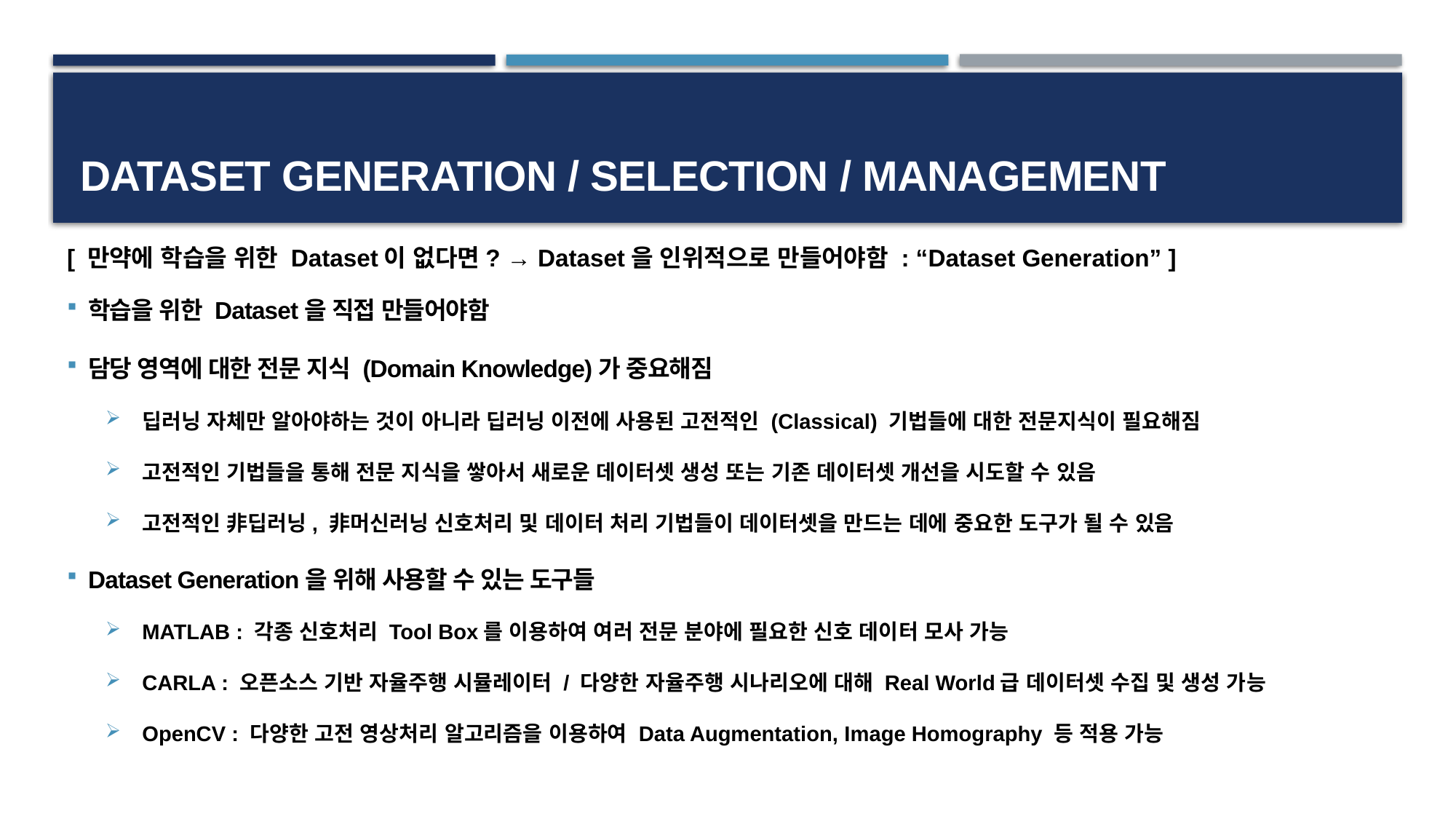

# Dataset Generation / Selection / Management
[ 만약에 학습을 위한 Dataset이 없다면? → Dataset을 인위적으로 만들어야함 : “Dataset Generation” ]
학습을 위한 Dataset을 직접 만들어야함
담당 영역에 대한 전문 지식 (Domain Knowledge)가 중요해짐
딥러닝 자체만 알아야하는 것이 아니라 딥러닝 이전에 사용된 고전적인 (Classical) 기법들에 대한 전문지식이 필요해짐
고전적인 기법들을 통해 전문 지식을 쌓아서 새로운 데이터셋 생성 또는 기존 데이터셋 개선을 시도할 수 있음
고전적인 非딥러닝, 非머신러닝 신호처리 및 데이터 처리 기법들이 데이터셋을 만드는 데에 중요한 도구가 될 수 있음
Dataset Generation을 위해 사용할 수 있는 도구들
MATLAB : 각종 신호처리 Tool Box를 이용하여 여러 전문 분야에 필요한 신호 데이터 모사 가능
CARLA : 오픈소스 기반 자율주행 시뮬레이터 / 다양한 자율주행 시나리오에 대해 Real World급 데이터셋 수집 및 생성 가능
OpenCV : 다양한 고전 영상처리 알고리즘을 이용하여 Data Augmentation, Image Homography 등 적용 가능